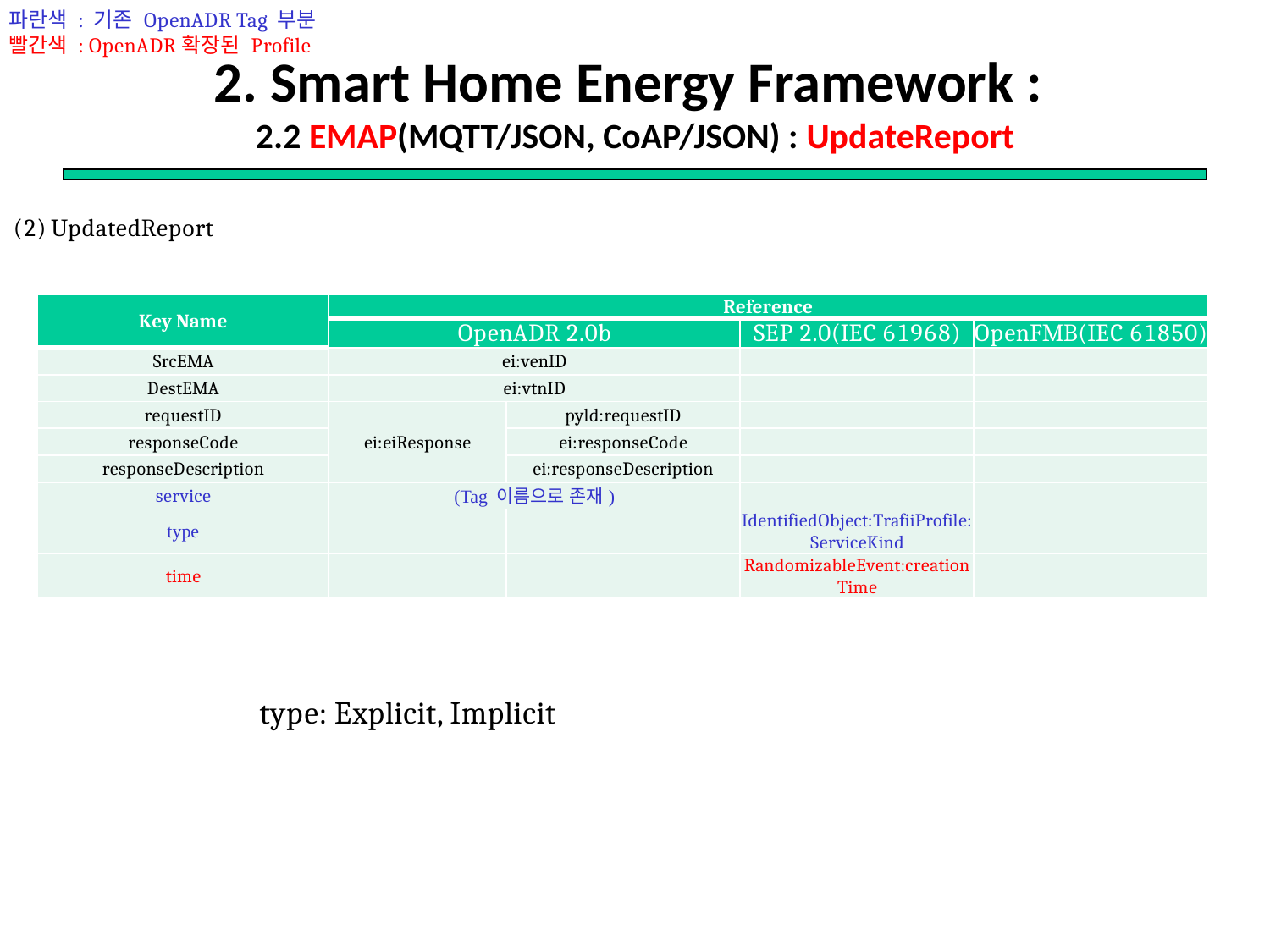

파란색 : 기존 OpenADR Tag 부분
빨간색 : OpenADR확장된 Profile
# 2. Smart Home Energy Framework : 2.2 EMAP(MQTT/JSON, CoAP/JSON) : UpdateReport
(2) UpdatedReport
| Key Name | Reference |  |  |  |
| --- | --- | --- | --- | --- |
|  | OpenADR 2.0b |  | SEP 2.0(IEC 61968) | OpenFMB(IEC 61850) |
| SrcEMA | ei:venID |  |  |  |
| DestEMA | ei:vtnID |  |  |  |
| requestID | ei:eiResponse | pyld:requestID |  |  |
| responseCode |  | ei:responseCode |  |  |
| responseDescription |  | ei:responseDescription |  |  |
| service | (Tag 이름으로 존재) |  |  |  |
| type |  |  | IdentifiedObject:TrafiiProfile:ServiceKind |  |
| time |  |  | RandomizableEvent:creation Time |  |
type: Explicit, Implicit